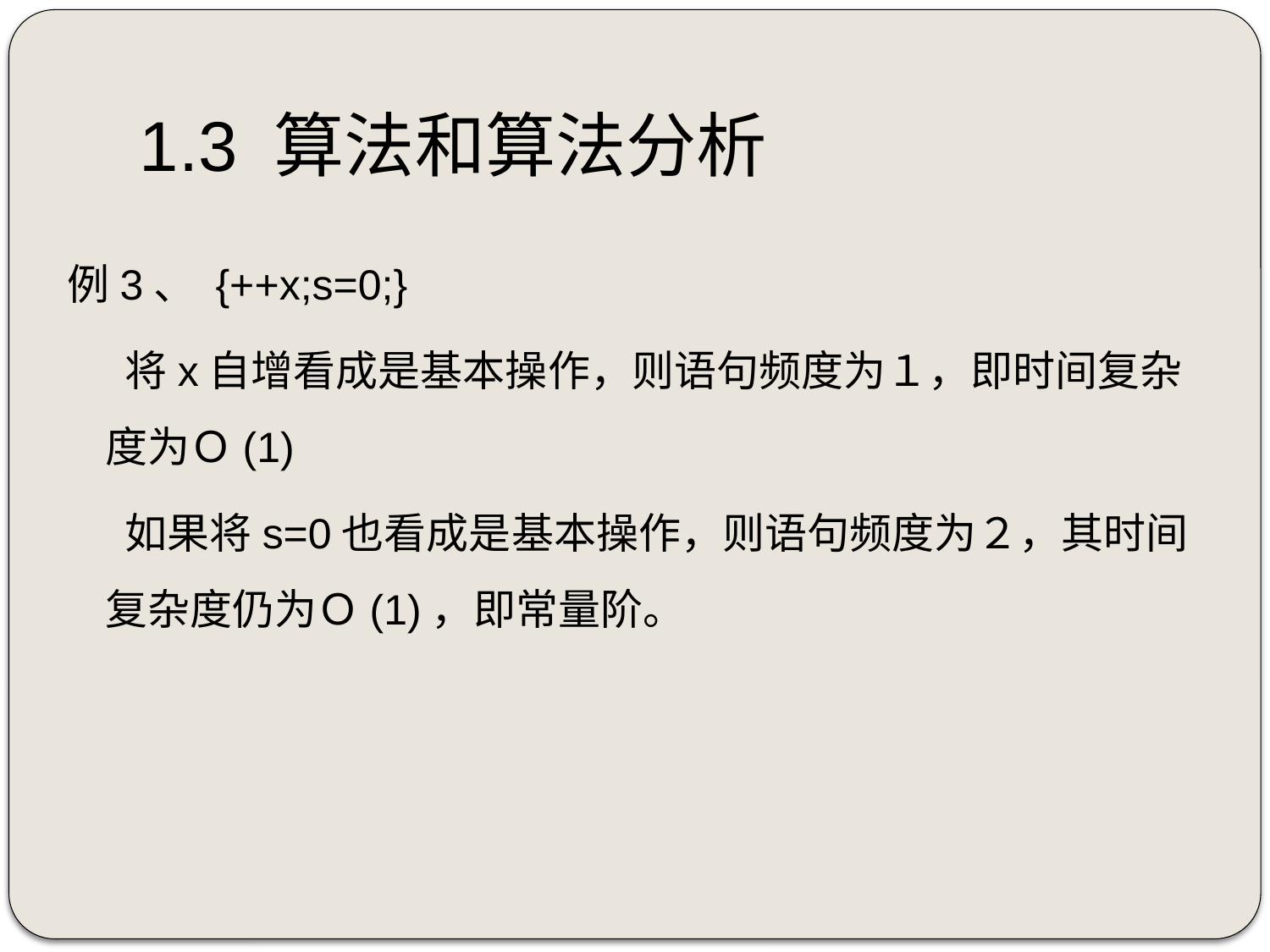

# 1.3 算法和算法分析
例3、 {++x;s=0;}
     将x自增看成是基本操作，则语句频度为１，即时间复杂度为Ｏ(1)
     如果将s=0也看成是基本操作，则语句频度为２，其时间复杂度仍为Ｏ(1)，即常量阶。